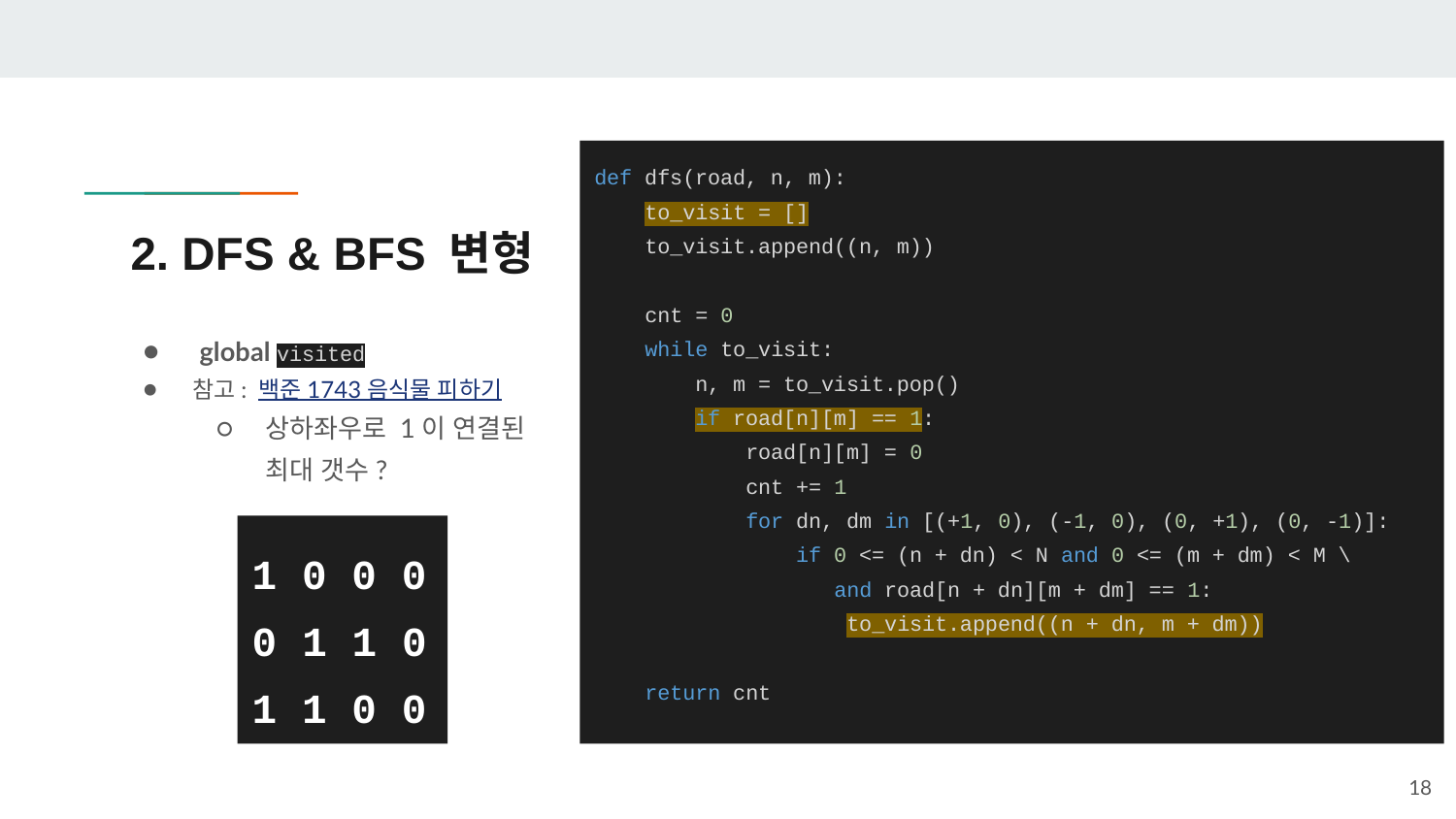

def dfs(road, n, m):
    to_visit = []
    to_visit.append((n, m))

    cnt = 0
    while to_visit:
        n, m = to_visit.pop()
        if road[n][m] == 1:
            road[n][m] = 0
            cnt += 1
            for dn, dm in [(+1, 0), (-1, 0), (0, +1), (0, -1)]:
                if 0 <= (n + dn) < N and 0 <= (m + dm) < M \
                   and road[n + dn][m + dm] == 1:
                    to_visit.append((n + dn, m + dm))

    return cnt

# 2. DFS & BFS 변형
 global visited
참고: 백준 1743 음식물 피하기
상하좌우로 1이 연결된 최대 갯수?
1 0 0 0
0 1 1 0
1 1 0 0

18